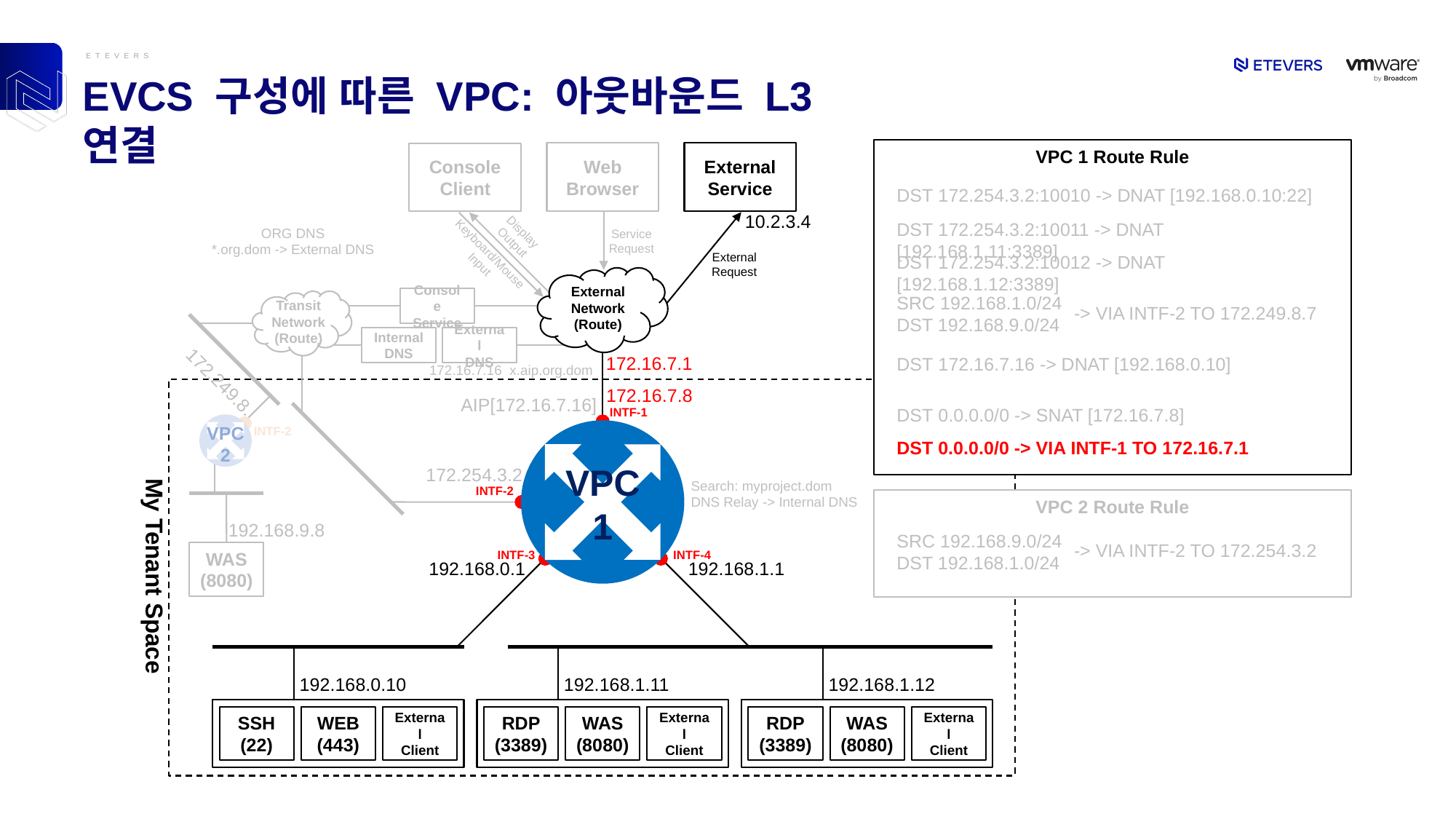

# EVCS 구성에 따른 VPC: 아웃바운드 L3 연결
VPC 1 Route Rule
Web
Browser
External
Service
Console
Client
DST 172.254.3.2:10010 -> DNAT [192.168.0.10:22]
10.2.3.4
DST 172.254.3.2:10011 -> DNAT [192.168.1.11:3389]
Display
Output
ORG DNS
*.org.dom -> External DNS
Service
Request
Keyboard/Mouse
Input
External
Request
DST 172.254.3.2:10012 -> DNAT [192.168.1.12:3389]
External
Network
(Route)
SRC 192.168.1.0/24
DST 192.168.9.0/24
-> VIA INTF-2 TO 172.249.8.7
Console
Service
Transit
Network
(Route)
Internal
DNS
External
DNS
172.16.7.1
DST 172.16.7.16 -> DNAT [192.168.0.10]
172.16.7.16  x.aip.org.dom
172.249.8.7
172.16.7.8

My Tenant Space
AIP[172.16.7.16]
DST 0.0.0.0/0 -> SNAT [172.16.7.8]
INTF-1

INTF-2

VPC
2
DST 0.0.0.0/0 -> VIA INTF-1 TO 172.16.7.1
VPC
1
172.254.3.2
Search: myproject.dom
DNS Relay -> Internal DNS
INTF-2
VPC 2 Route Rule

192.168.9.8
SRC 192.168.9.0/24
DST 192.168.1.0/24
-> VIA INTF-2 TO 172.254.3.2
INTF-3
INTF-4
WAS
(8080)

192.168.0.1
192.168.1.1
192.168.0.10
192.168.1.11
192.168.1.12

SSH
(22)
WEB
(443)
External
Client
RDP
(3389)
WAS
(8080)
External
Client
RDP
(3389)
WAS
(8080)
External
Client